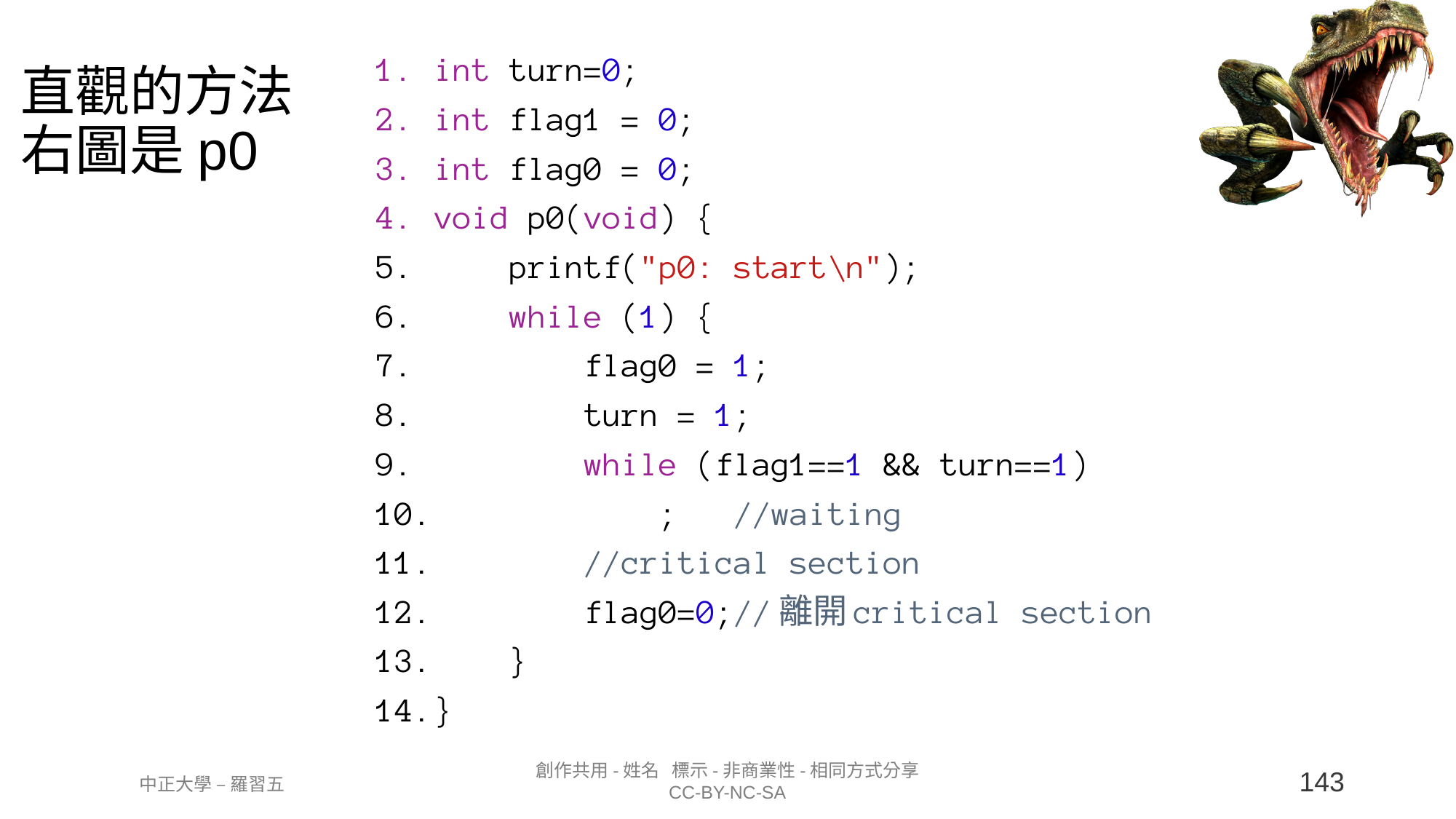

# 直觀的方法 右圖是p0
int turn=0;
int flag1 = 0;
int flag0 = 0;
void p0(void) {
    printf("p0: start\n");
    while (1) {
        flag0 = 1;
        turn = 1;
        while (flag1==1 && turn==1)
            ;   //waiting
        //critical section
        flag0=0;//離開critical section
    }
}